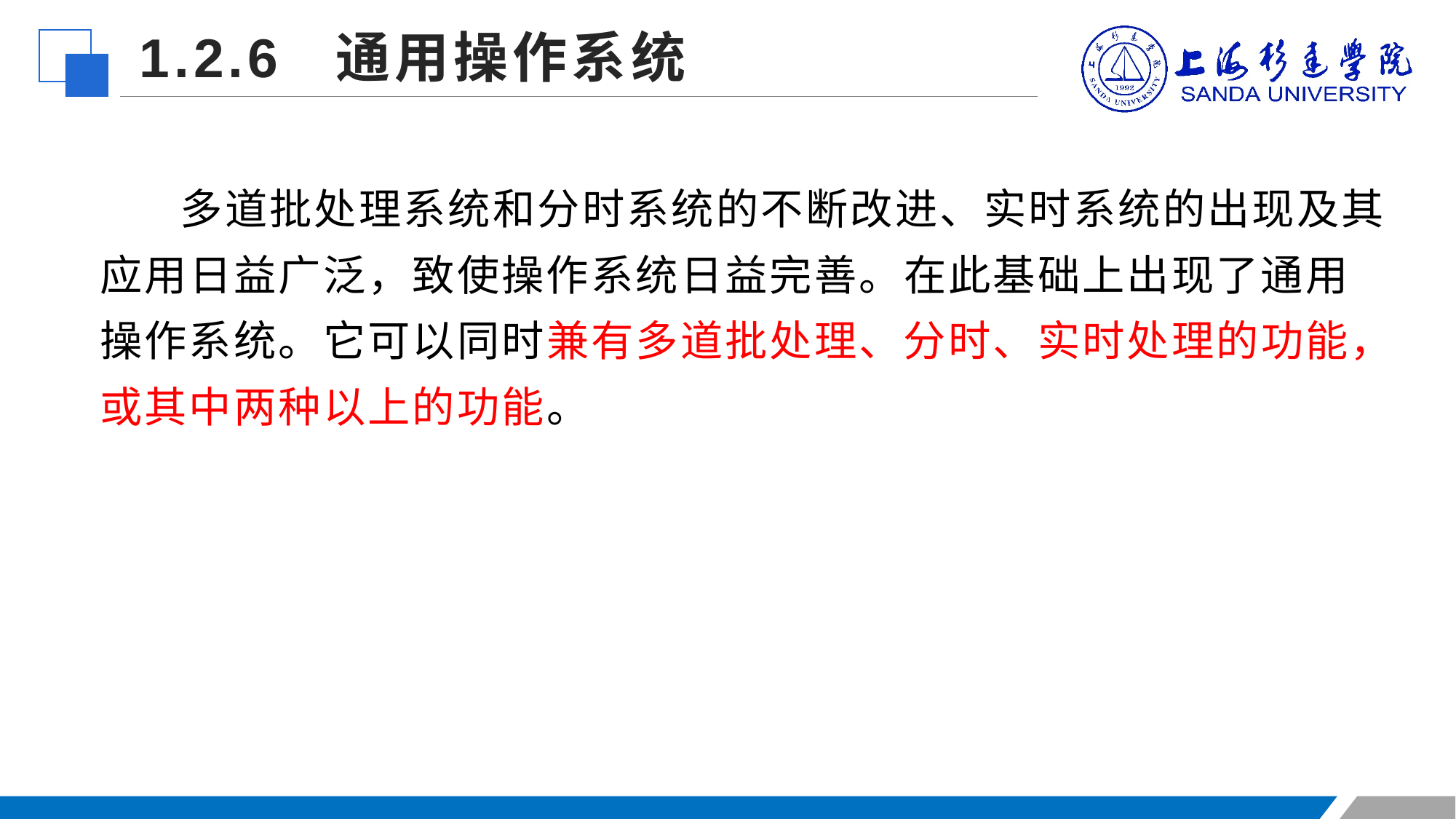

1.2.6  通用操作系统
      多道批处理系统和分时系统的不断改进、实时系统的出现及其应用日益广泛，致使操作系统日益完善。在此基础上出现了通用操作系统。它可以同时兼有多道批处理、分时、实时处理的功能，或其中两种以上的功能。